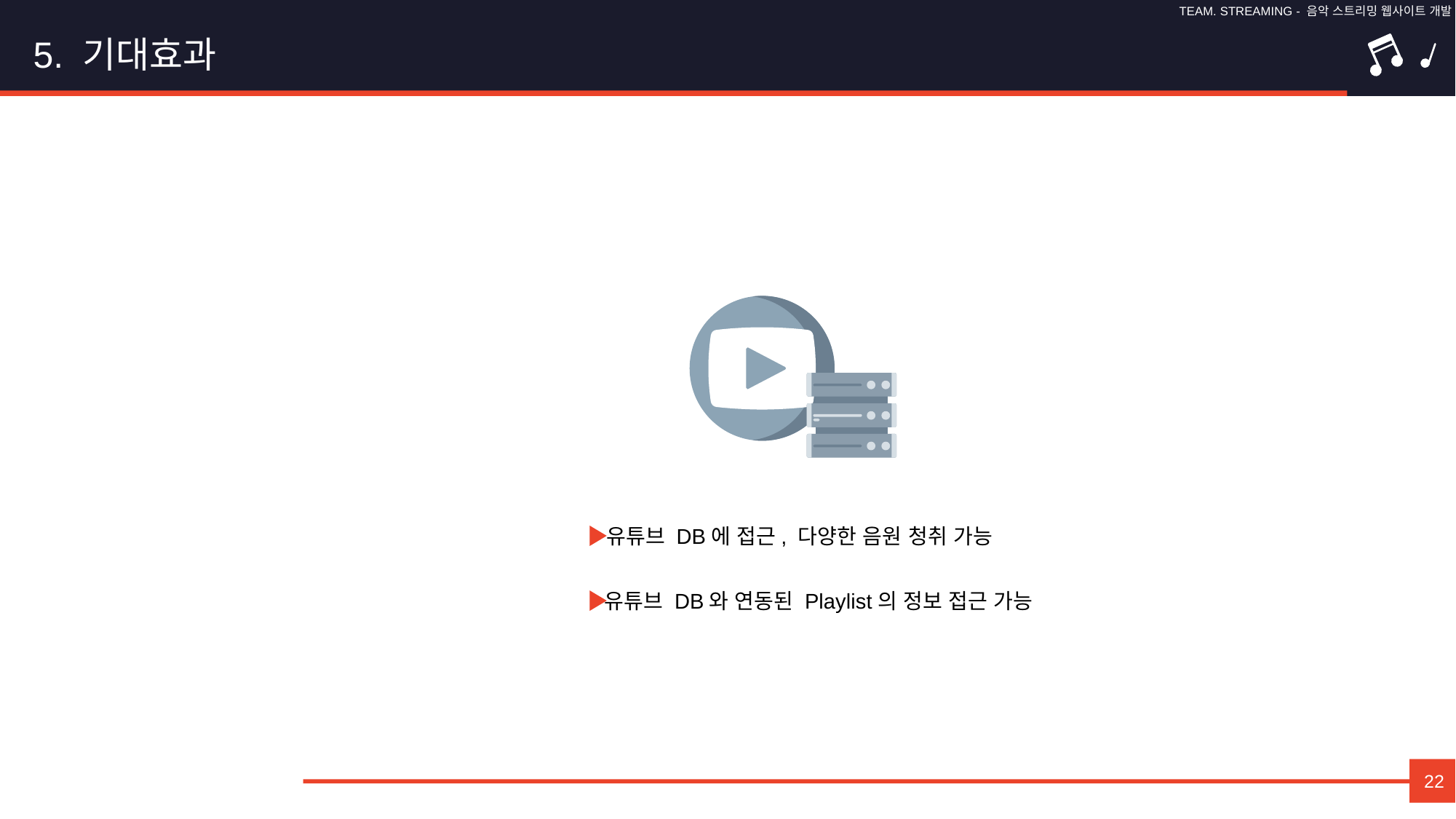

5. 기대효과

유튜브 DB에 접근, 다양한 음원 청취 가능

유튜브 DB와 연동된 Playlist의 정보 접근 가능

22